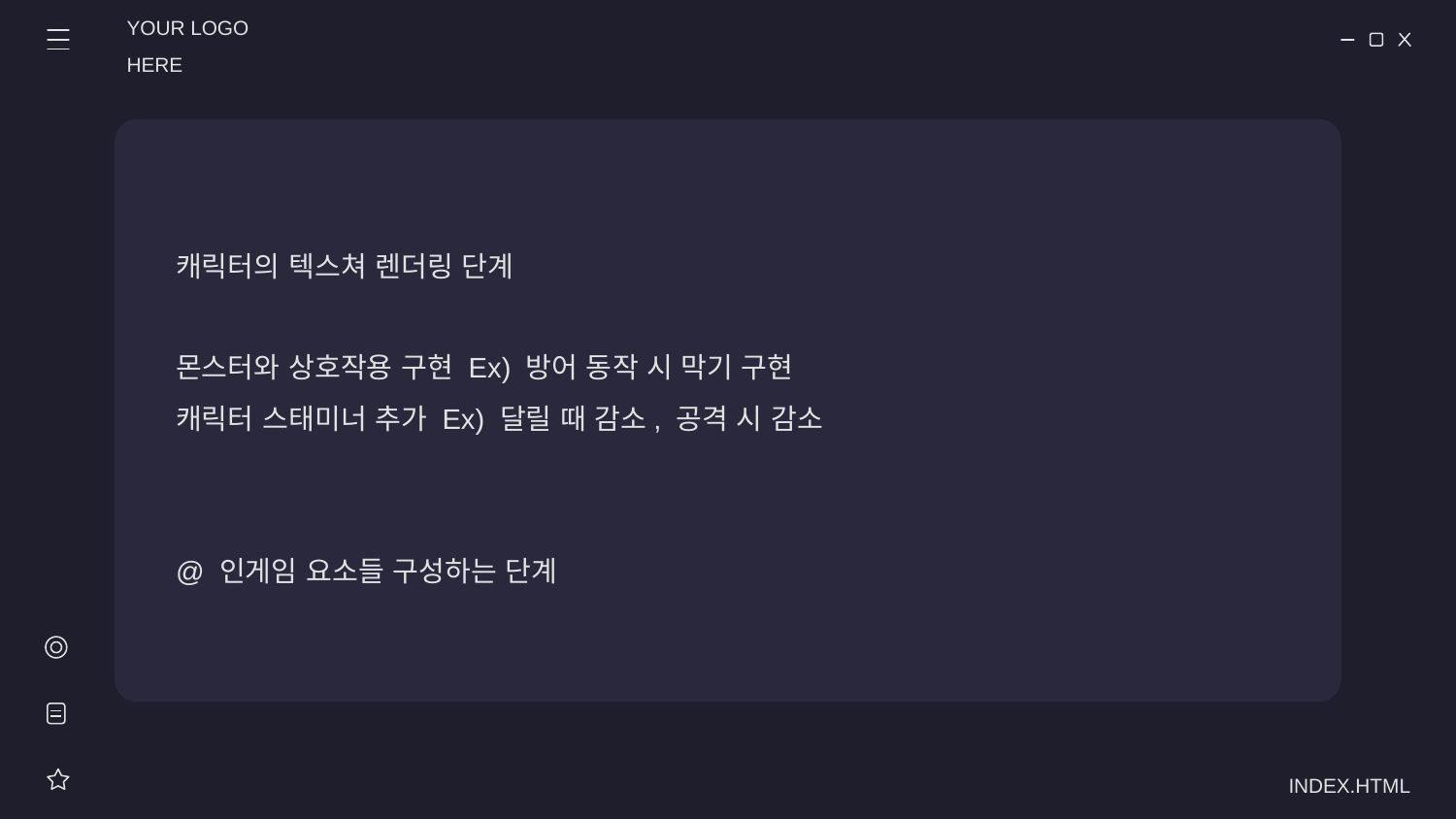

YOUR LOGO HERE

# 캐릭터의 텍스쳐 렌더링 단계 몬스터와 상호작용 구현 Ex) 방어 동작 시 막기 구현 캐릭터 스태미너 추가 Ex) 달릴 때 감소, 공격 시 감소 @ 인게임 요소들 구성하는 단계

INDEX.HTML